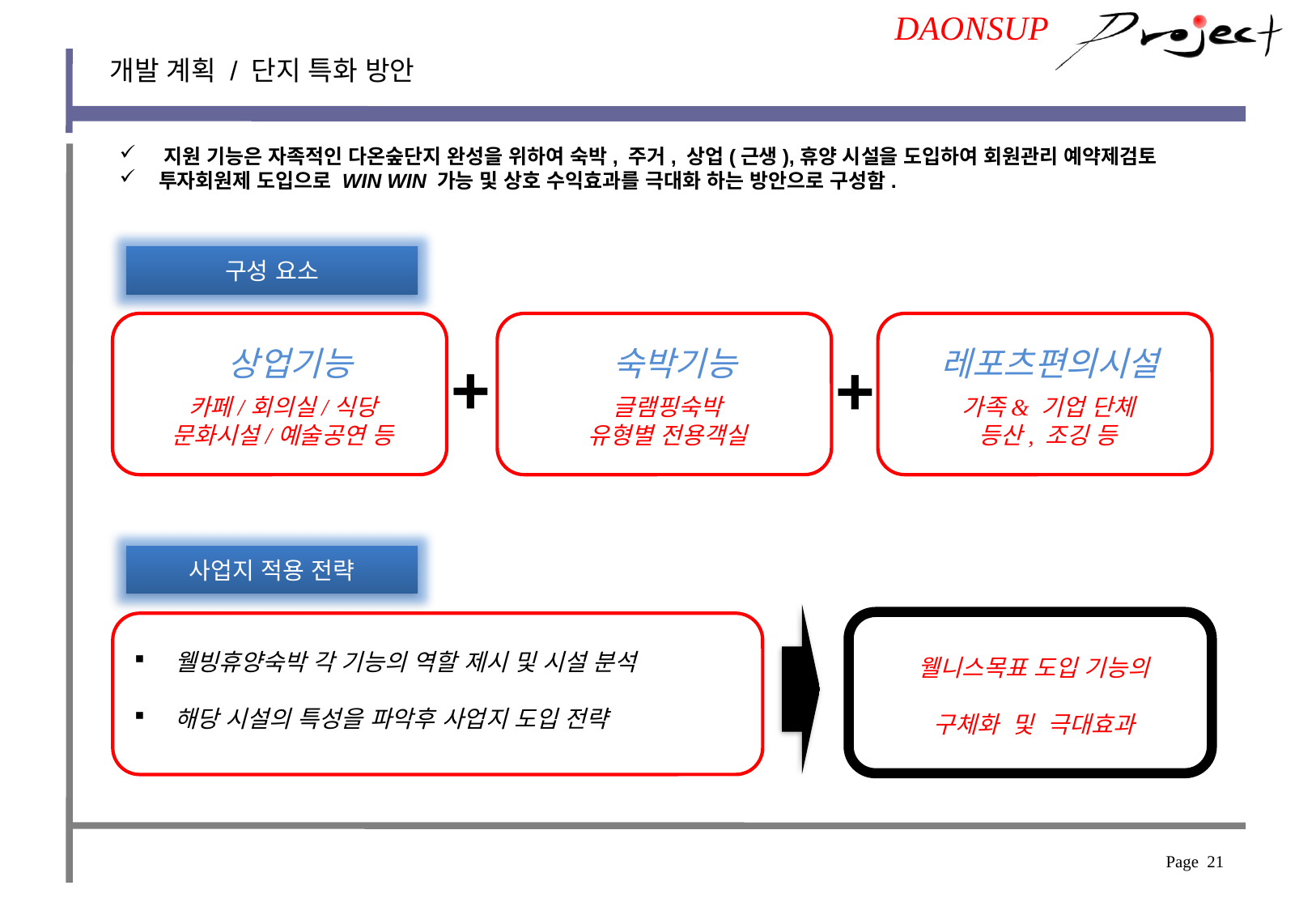

DAONSUP
개발 계획 / 단지 특화 방안
  지원 기능은 자족적인 다온숲단지 완성을 위하여 숙박, 주거, 상업(근생),휴양 시설을 도입하여 회원관리 예약제검토
 투자회원제 도입으로 WIN WIN 가능 및 상호 수익효과를 극대화 하는 방안으로 구성함.
구성 요소

상업기능
카페/회의실/식당
문화시설/예술공연 등

숙박기능
글램핑숙박
유형별 전용객실

레포츠편의시설
가족& 기업 단체
등산, 조깅 등
+
+
사업지 적용 전략

웰니스목표 도입 기능의

구체화  및  극대효과

 웰빙휴양숙박 각 기능의 역할 제시 및 시설 분석

 해당 시설의 특성을 파악후 사업지 도입 전략